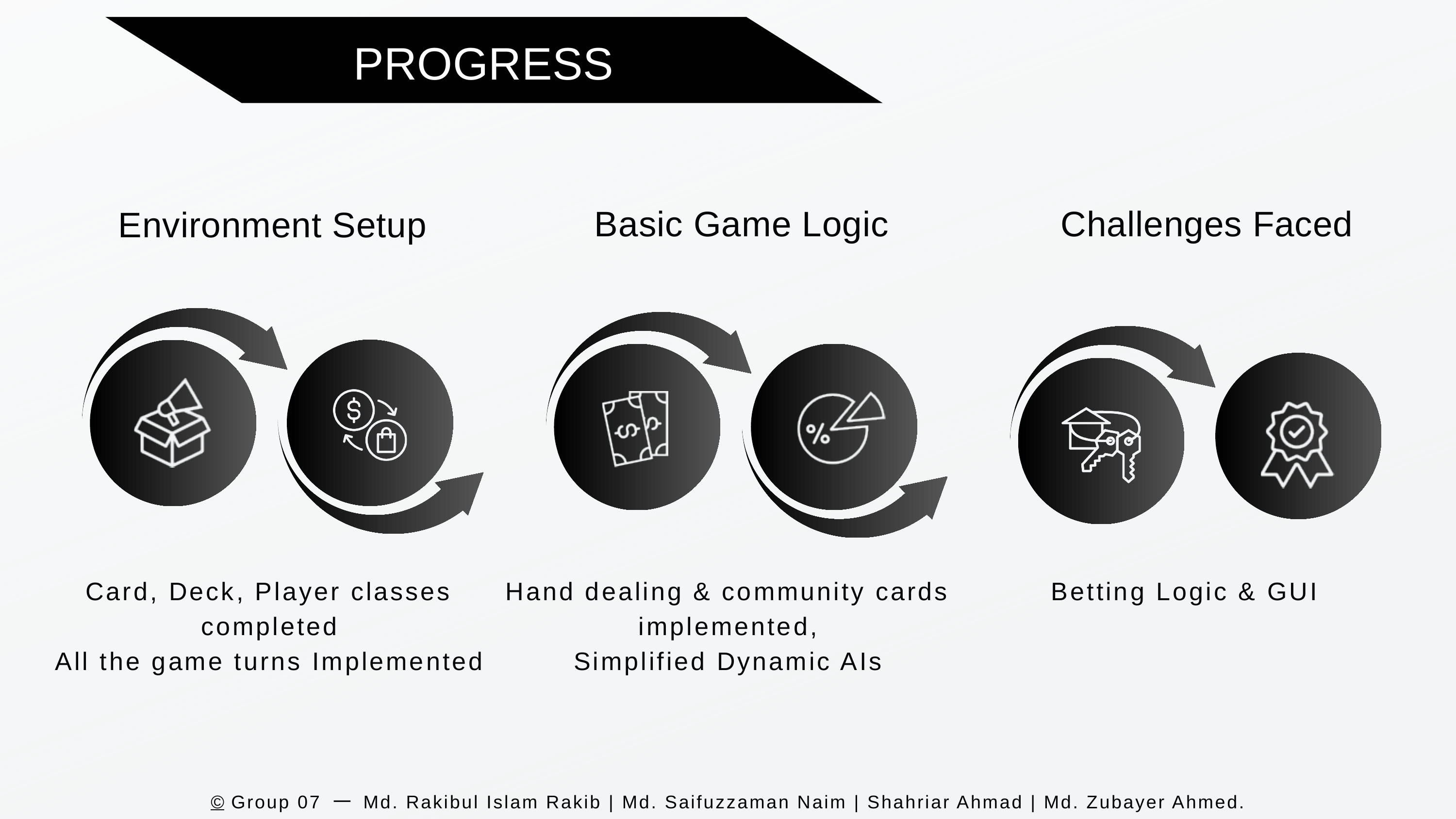

PROGRESS

Basic Game Logic
Challenges Faced
Environment Setup

Card, Deck, Player classes completed
All the game turns Implemented
Hand dealing & community cards implemented,
Simplified Dynamic AIs
Betting Logic & GUI
©️ Group 07 一 Md. Rakibul Islam Rakib | Md. Saifuzzaman Naim | Shahriar Ahmad | Md. Zubayer Ahmed.